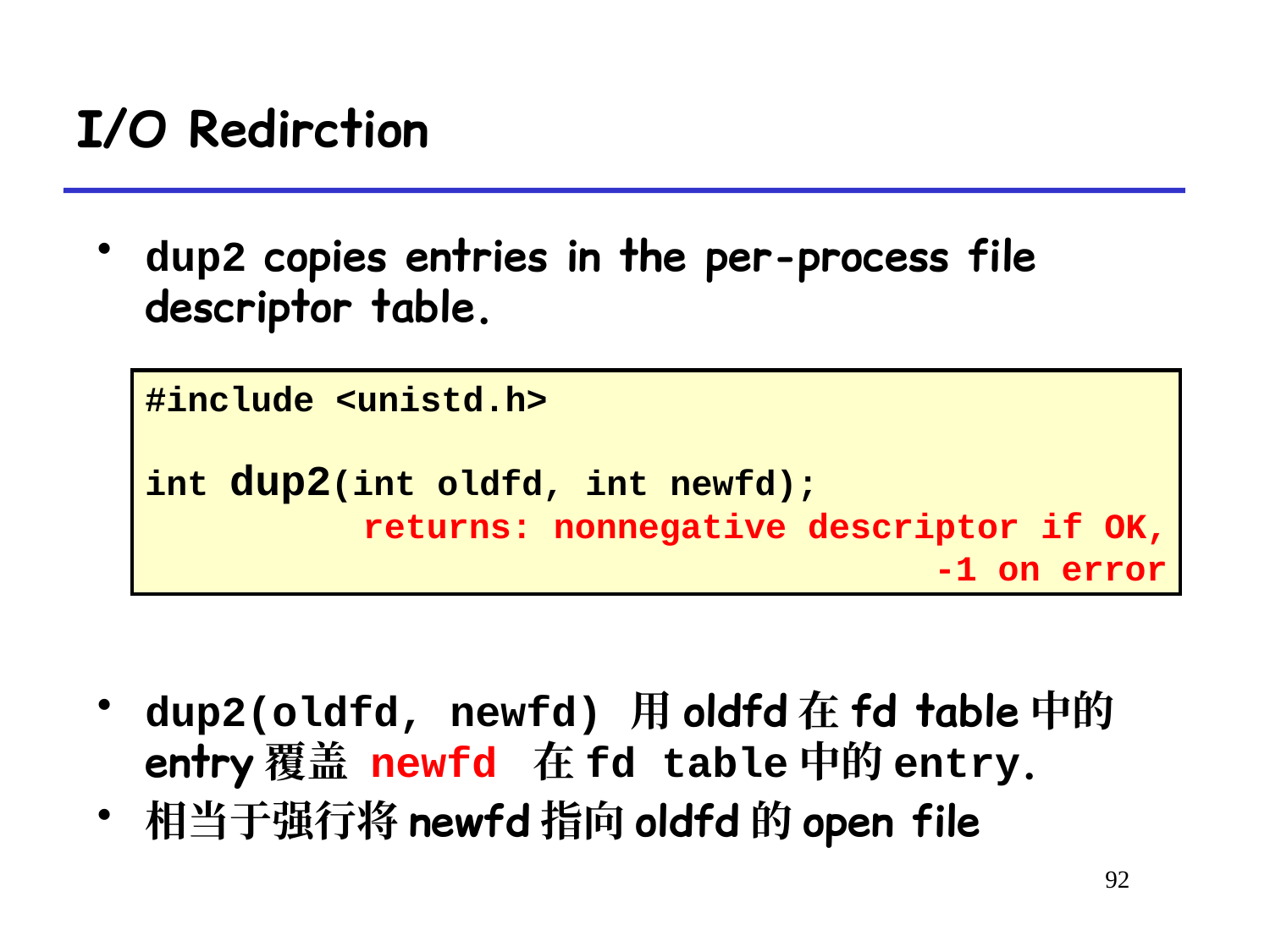

I/O Redirction
dup2 copies entries in the per-process file descriptor table.

dup2(oldfd, newfd) 用oldfd在fd table中的entry覆盖 newfd 在fd table中的entry.
相当于强行将newfd指向oldfd的open file
#include <unistd.h>

int dup2(int oldfd, int newfd);
returns: nonnegative descriptor if OK,
 -1 on error
# 92